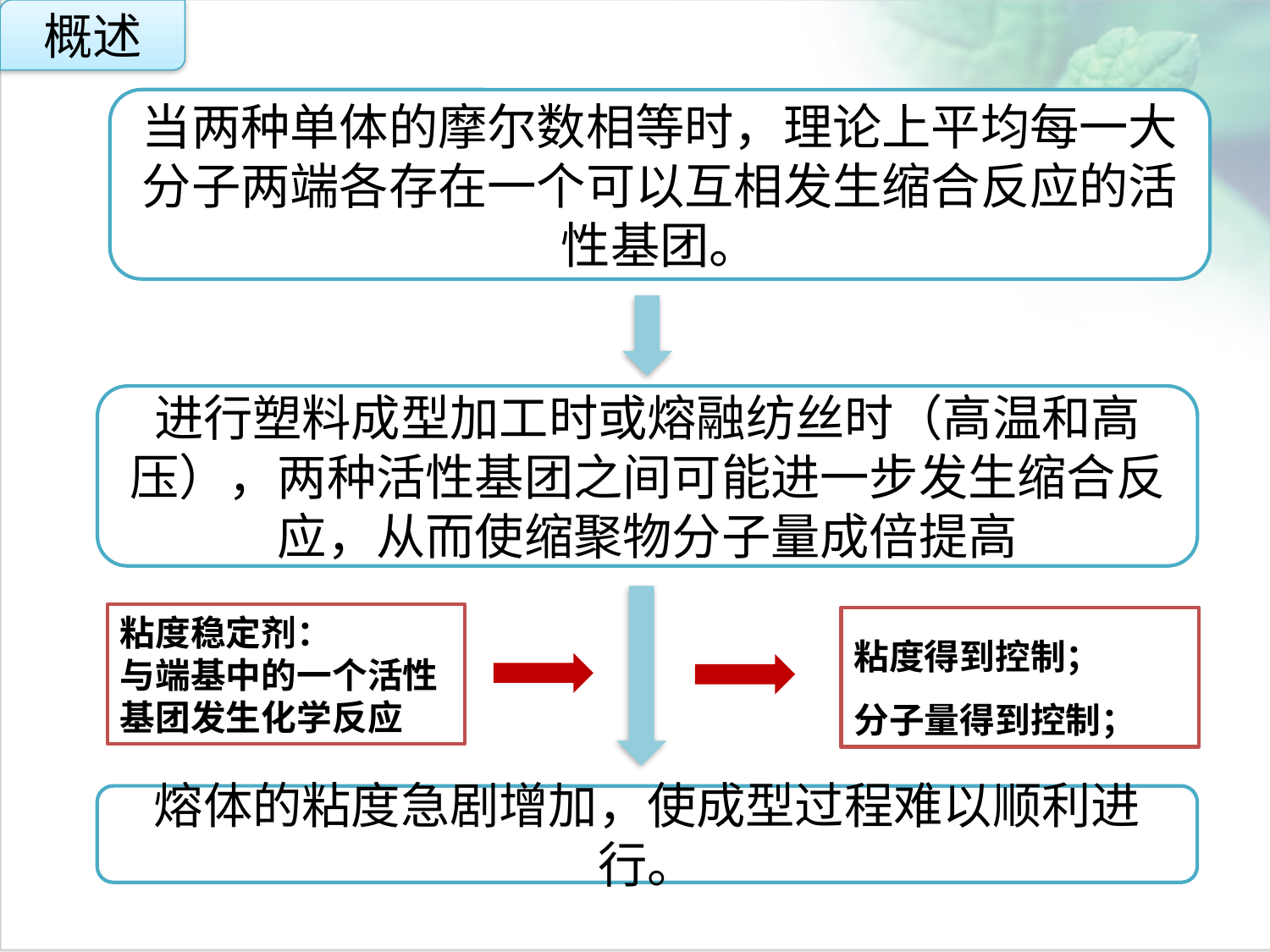

概述
当两种单体的摩尔数相等时，理论上平均每一大分子两端各存在一个可以互相发生缩合反应的活性基团。
点击添加文本

进行塑料成型加工时或熔融纺丝时（高温和高压），两种活性基团之间可能进一步发生缩合反应，从而使缩聚物分子量成倍提高
点击添加文本

点击添加文本
粘度稳定剂：
与端基中的一个活性基团发生化学反应
粘度得到控制；
分子量得到控制；

点击添加文本
熔体的粘度急剧增加，使成型过程难以顺利进行。